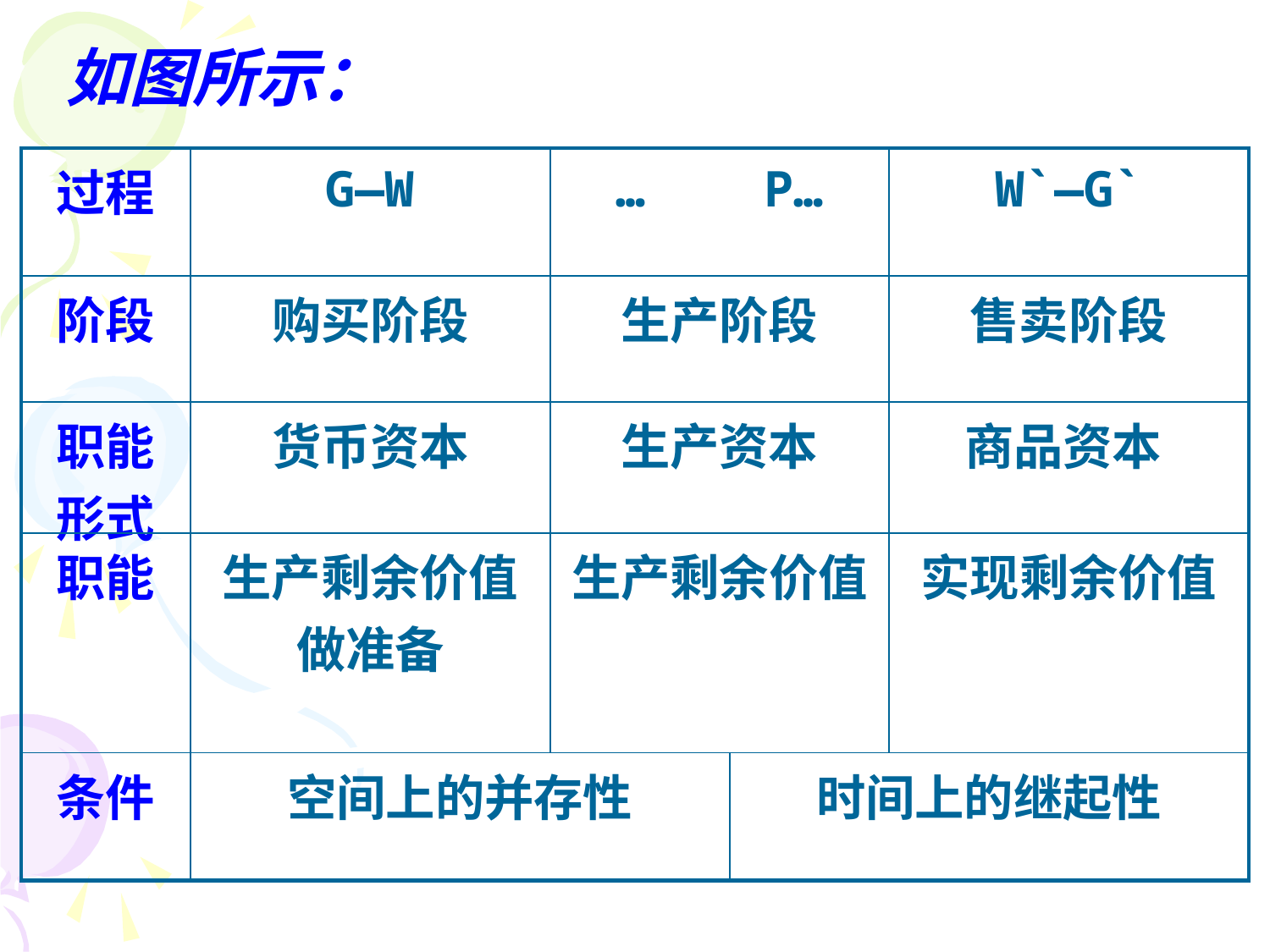

如图所示：

| 过程 | G—W | … P… |  | W`—G` |
| --- | --- | --- | --- | --- |
| 阶段 | 购买阶段 | 生产阶段 |  | 售卖阶段 |
| 职能形式 | 货币资本 | 生产资本 |  | 商品资本 |
| 职能 | 生产剩余价值做准备 | 生产剩余价值 |  | 实现剩余价值 |
| 条件 | 空间上的并存性 |  | 时间上的继起性 |  |